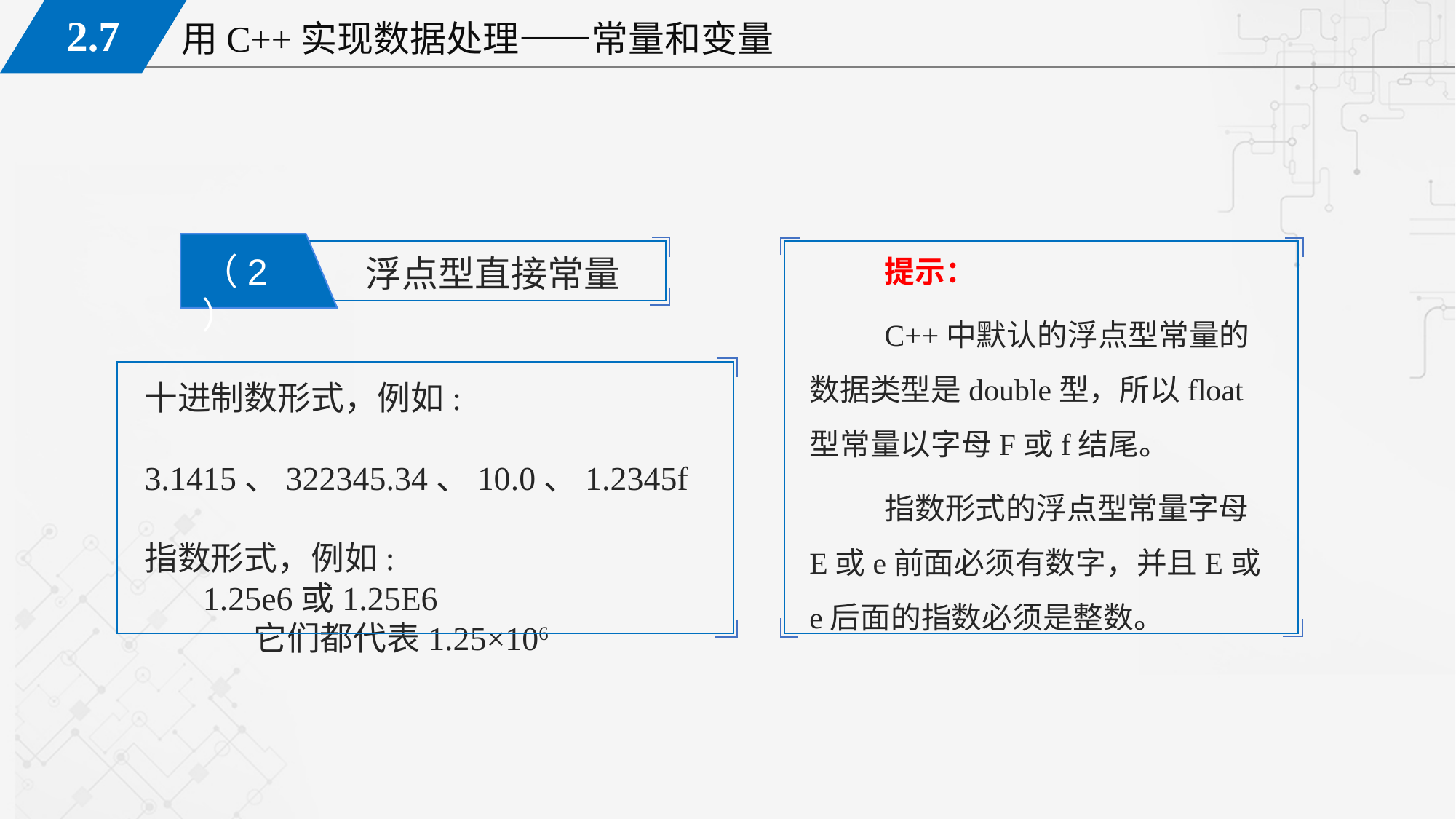

（2）
浮点型直接常量

提示：
C++中默认的浮点型常量的数据类型是double型，所以float型常量以字母F或f结尾。
指数形式的浮点型常量字母E或e前面必须有数字，并且E或e后面的指数必须是整数。

十进制数形式，例如:
       3.1415、322345.34、10.0、1.2345f

指数形式，例如:
       1.25e6或1.25E6
	它们都代表1.25×106